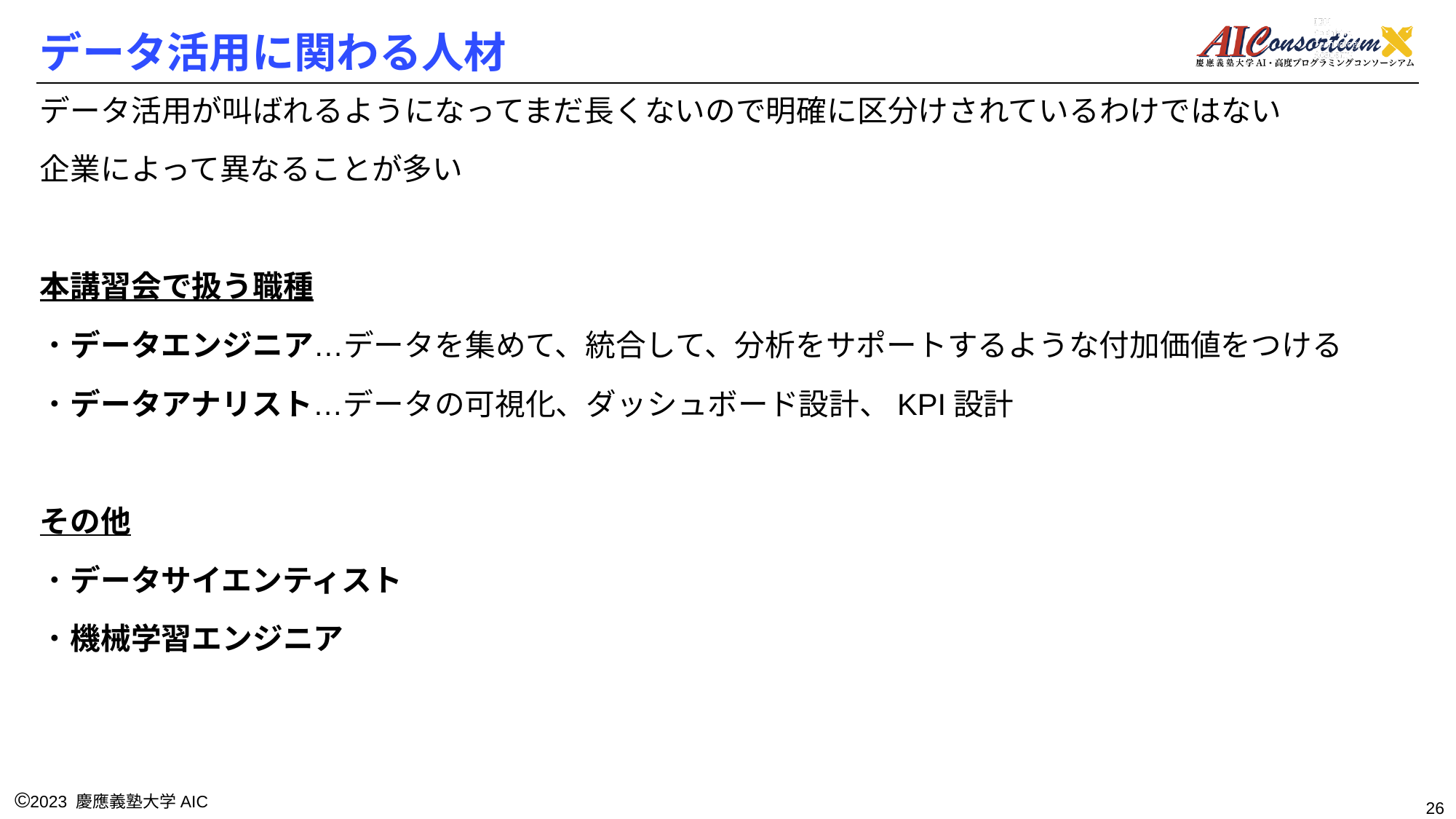

# データ活用に関わる人材
データ活用が叫ばれるようになってまだ長くないので明確に区分けされているわけではない
企業によって異なることが多い

本講習会で扱う職種
・データエンジニア…データを集めて、統合して、分析をサポートするような付加価値をつける
・データアナリスト…データの可視化、ダッシュボード設計、KPI設計

その他
・データサイエンティスト
・機械学習エンジニア

26